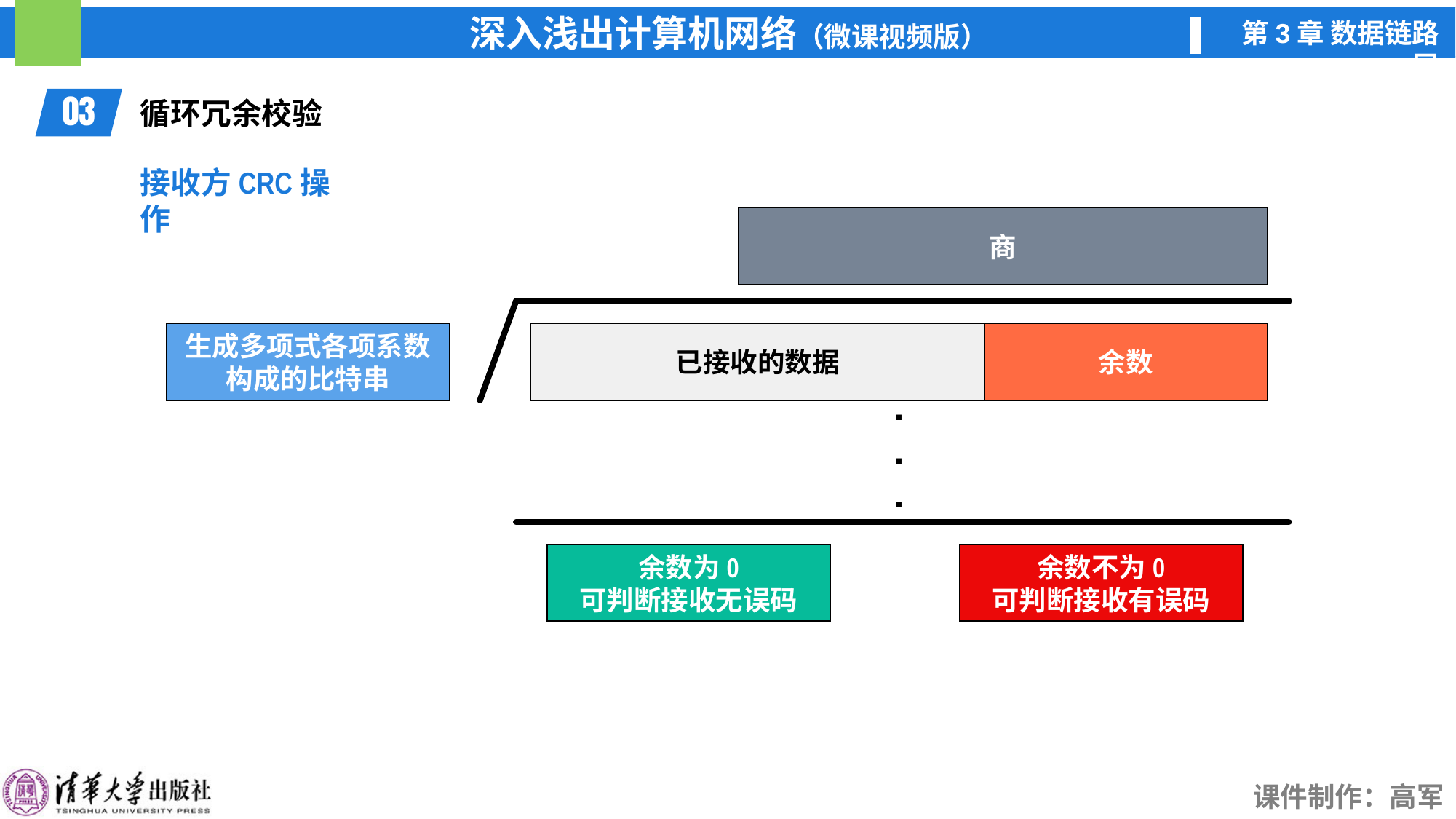

03
循环冗余校验
接收方CRC操作
商
生成多项式各项系数
构成的比特串
余数
已接收的数据
.
.
.
余数不为0
可判断接收有误码
余数为0
可判断接收无误码